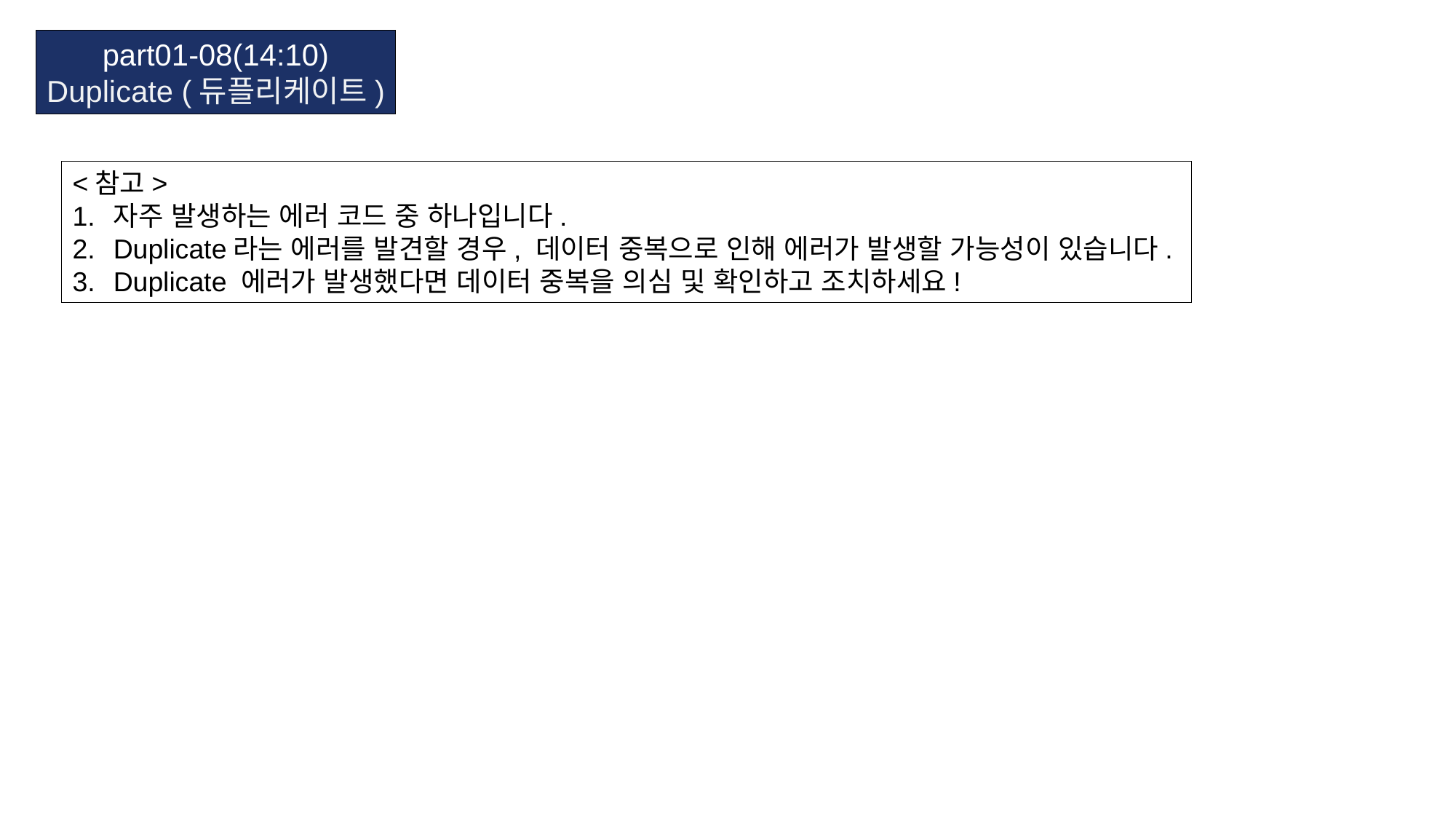

part01-08(14:10)
Duplicate (듀플리케이트)
<참고>
자주 발생하는 에러 코드 중 하나입니다.
Duplicate라는 에러를 발견할 경우, 데이터 중복으로 인해 에러가 발생할 가능성이 있습니다.
Duplicate 에러가 발생했다면 데이터 중복을 의심 및 확인하고 조치하세요!